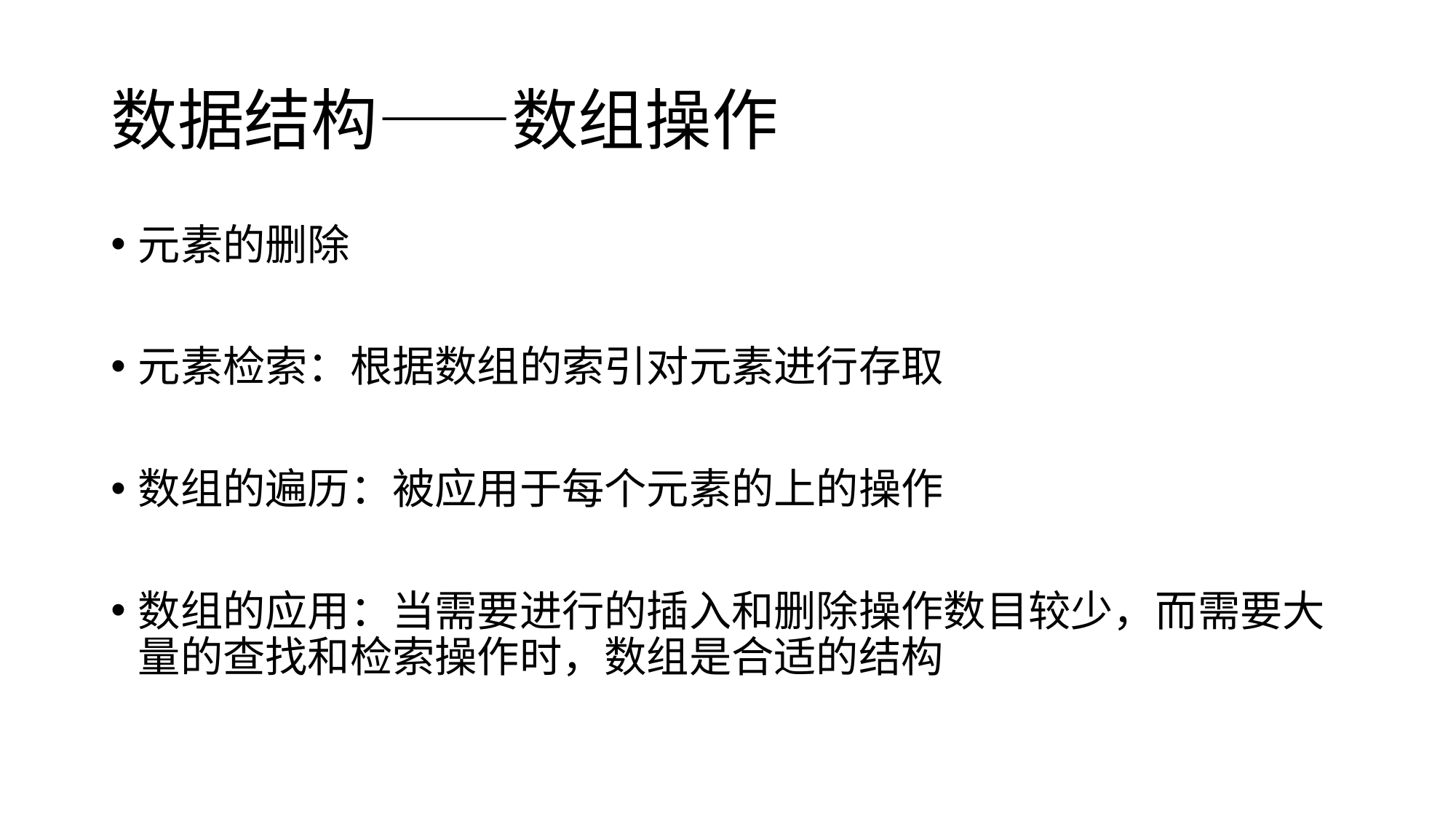

# 数据结构——数组操作
元素的删除

元素检索：根据数组的索引对元素进行存取

数组的遍历：被应用于每个元素的上的操作

数组的应用：当需要进行的插入和删除操作数目较少，而需要大量的查找和检索操作时，数组是合适的结构